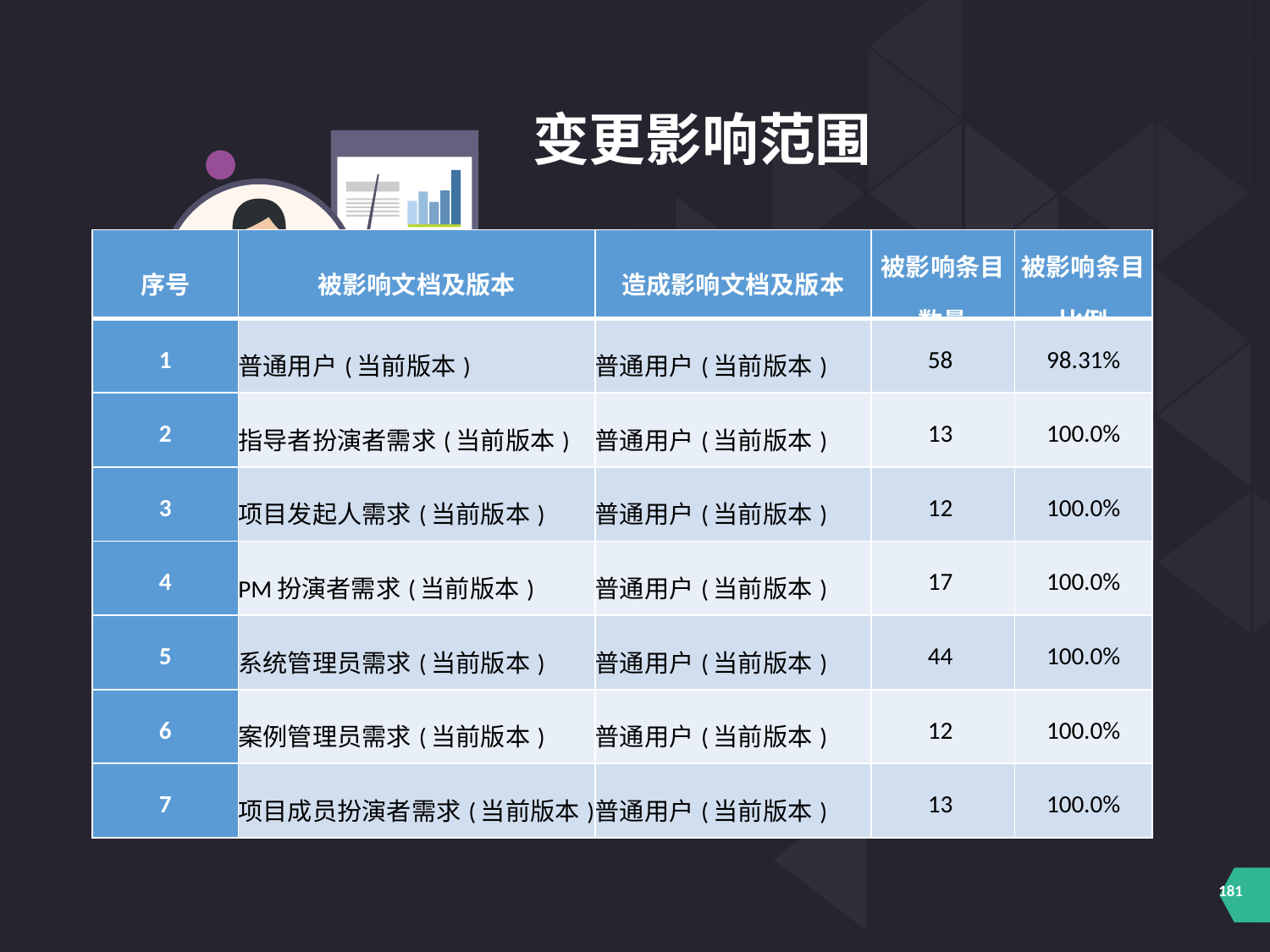

变更影响范围

| 序号 | 被影响文档及版本 | 造成影响文档及版本 | 被影响条目数量 | 被影响条目比例 |
| --- | --- | --- | --- | --- |
| 1 | 普通用户(当前版本) | 普通用户(当前版本) | 58 | 98.31% |
| 2 | 指导者扮演者需求(当前版本) | 普通用户(当前版本) | 13 | 100.0% |
| 3 | 项目发起人需求(当前版本) | 普通用户(当前版本) | 12 | 100.0% |
| 4 | PM扮演者需求(当前版本) | 普通用户(当前版本) | 17 | 100.0% |
| 5 | 系统管理员需求(当前版本) | 普通用户(当前版本) | 44 | 100.0% |
| 6 | 案例管理员需求(当前版本) | 普通用户(当前版本) | 12 | 100.0% |
| 7 | 项目成员扮演者需求(当前版本) | 普通用户(当前版本) | 13 | 100.0% |